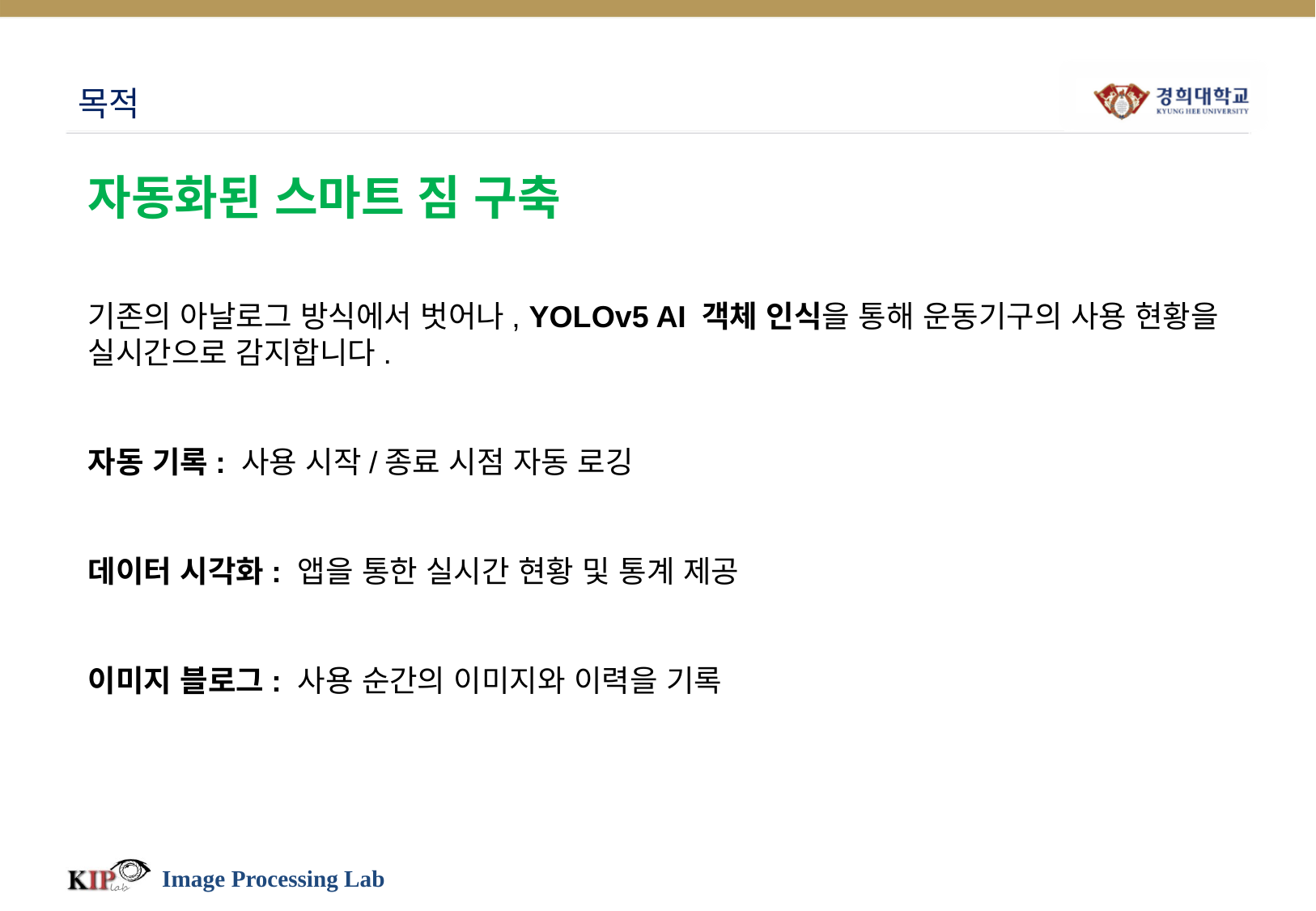

# 목적
자동화된 스마트 짐 구축

기존의 아날로그 방식에서 벗어나, YOLOv5 AI 객체 인식을 통해 운동기구의 사용 현황을 실시간으로 감지합니다.

자동 기록: 사용 시작/종료 시점 자동 로깅

데이터 시각화: 앱을 통한 실시간 현황 및 통계 제공

이미지 블로그: 사용 순간의 이미지와 이력을 기록
Image Processing Lab